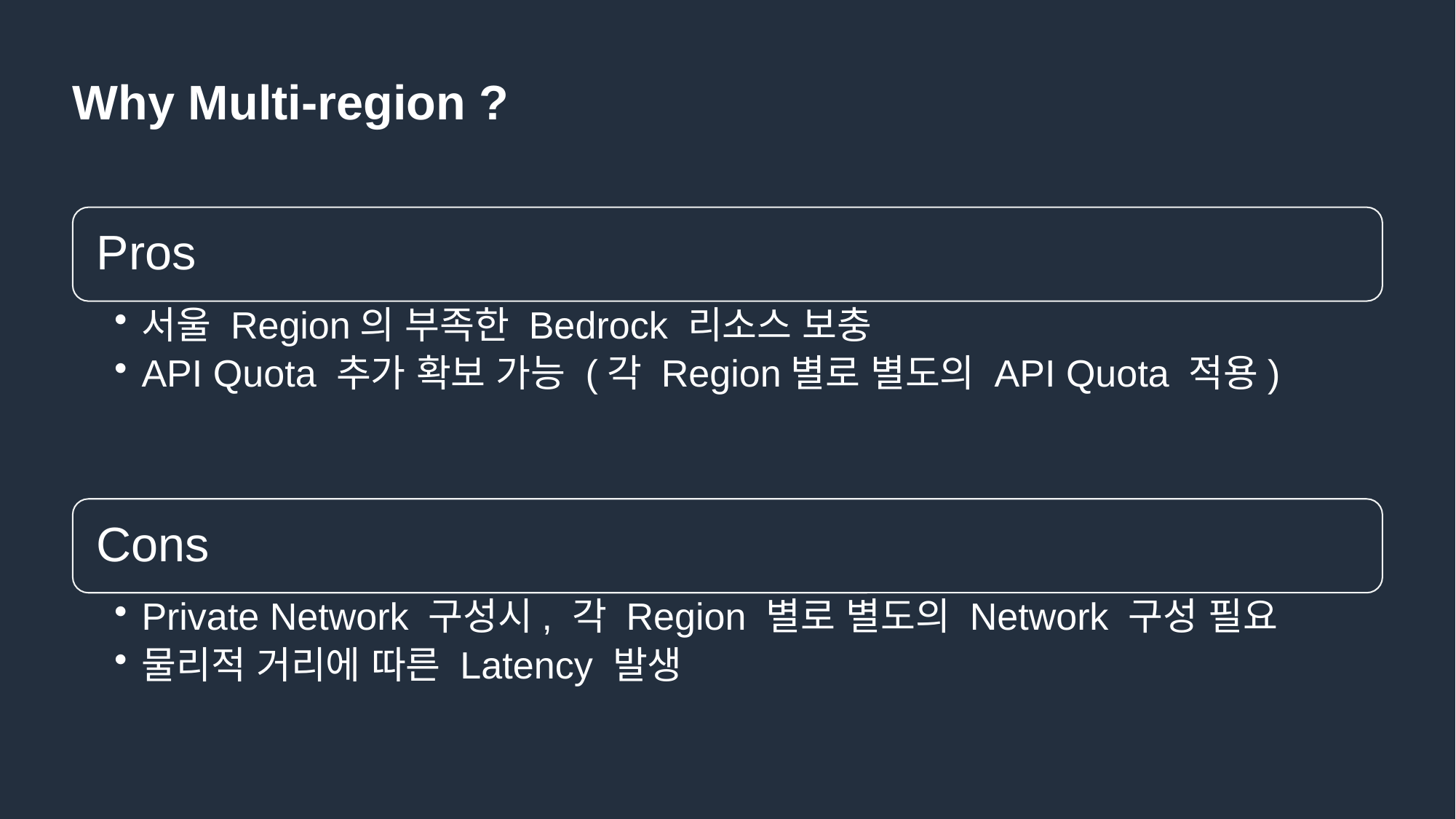

# Why Multi-region ?
Pros
서울 Region의 부족한 Bedrock 리소스 보충
API Quota 추가 확보 가능 (각 Region별로 별도의 API Quota 적용)

Cons
Private Network 구성시, 각 Region 별로 별도의 Network 구성 필요
물리적 거리에 따른 Latency 발생